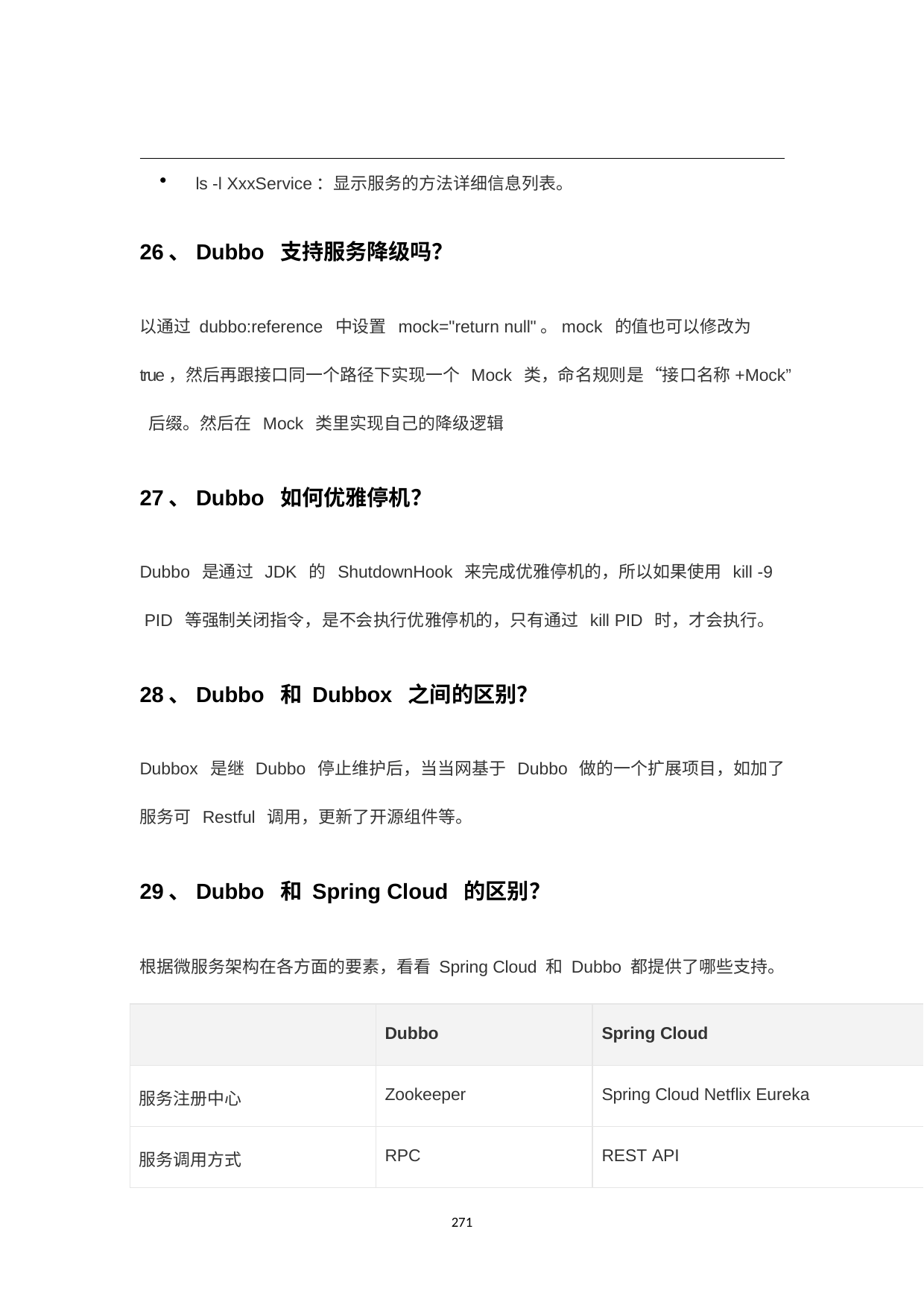

ls -l XxxService：显示服务的方法详细信息列表。

26、Dubbo 支持服务降级吗？

以通过dubbo:reference 中设置 mock="return null"。mock 的值也可以修改为 true，然后再跟接口同一个路径下实现一个 Mock 类，命名规则是“接口名称+Mock”  后缀。然后在 Mock 类里实现自己的降级逻辑

27、Dubbo 如何优雅停机？

Dubbo 是通过 JDK 的 ShutdownHook 来完成优雅停机的，所以如果使用 kill -9  PID 等强制关闭指令，是不会执行优雅停机的，只有通过 kill PID 时，才会执行。

28、Dubbo 和 Dubbox 之间的区别？

Dubbox 是继 Dubbo 停止维护后，当当网基于 Dubbo 做的一个扩展项目，如加了 服务可 Restful 调用，更新了开源组件等。

29、Dubbo 和 Spring Cloud 的区别？

根据微服务架构在各方面的要素，看看Spring Cloud 和Dubbo 都提供了哪些支持。
|  | Dubbo | Spring Cloud |
| --- | --- | --- |
| 服务注册中心 | Zookeeper | Spring Cloud Netflix Eureka |
| 服务调用方式 | RPC | REST API |
271